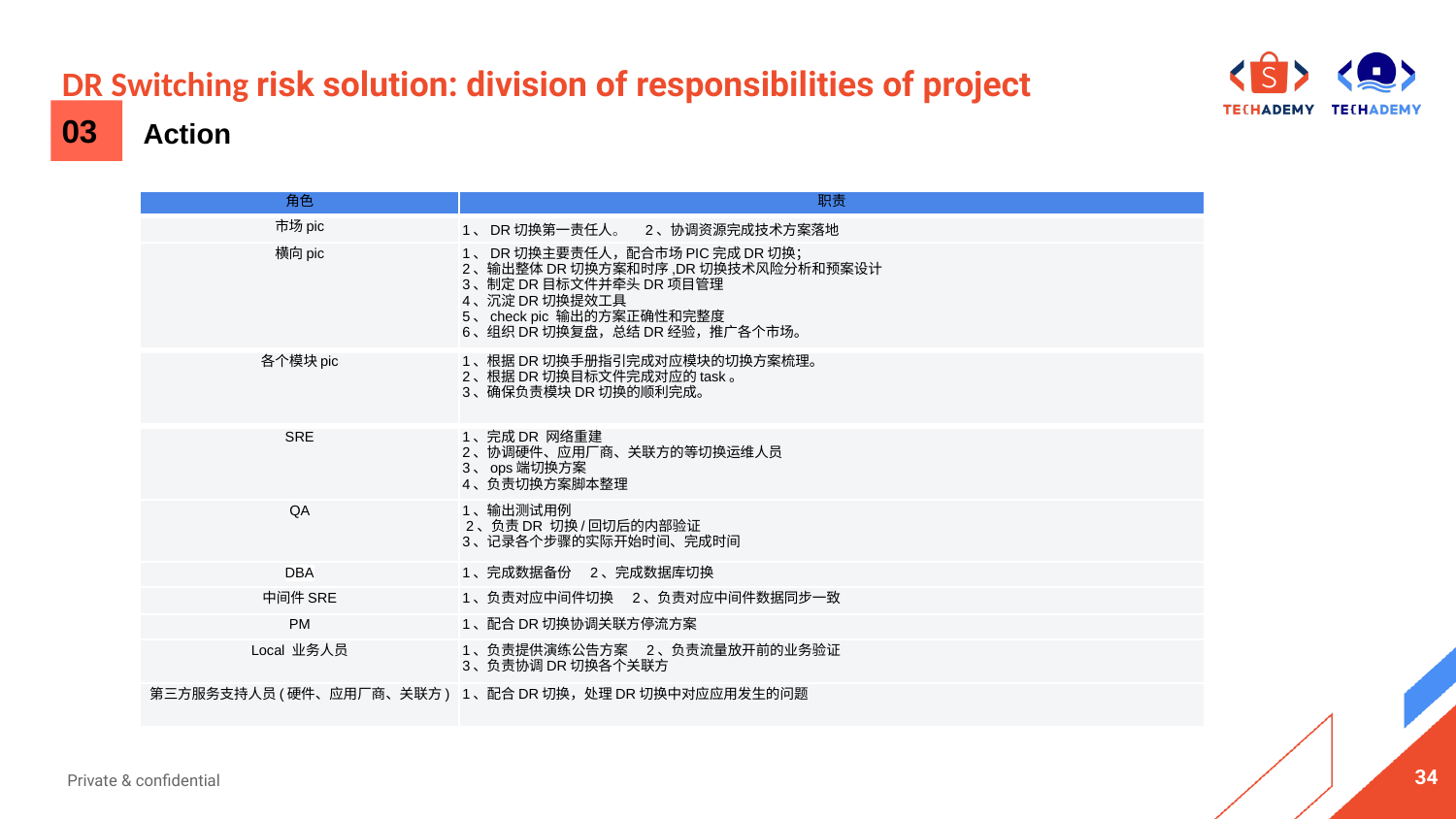

# DR Switching risk solution: division of responsibilities of project
03
Action
| 角色 | 职责 |
| --- | --- |
| 市场pic | 1、DR切换第一责任人。 2、协调资源完成技术方案落地 |
| 横向pic | 1、DR切换主要责任人，配合市场PIC完成DR切换； 2、输出整体DR切换方案和时序,DR切换技术风险分析和预案设计 3、制定DR目标文件并牵头DR项目管理 4、沉淀DR切换提效工具 5、check pic 输出的方案正确性和完整度 6、组织DR切换复盘，总结DR经验，推广各个市场。 |
| 各个模块pic | 1、根据DR切换手册指引完成对应模块的切换方案梳理。 2、根据DR切换目标文件完成对应的task。 3、确保负责模块DR切换的顺利完成。 |
| SRE | 1、完成DR 网络重建 2、协调硬件、应用厂商、关联方的等切换运维人员 3、ops端切换方案 4、负责切换方案脚本整理 |
| QA | 1、输出测试用例 2、负责DR 切换/回切后的内部验证 3、记录各个步骤的实际开始时间、完成时间 |
| DBA | 1、完成数据备份 2、完成数据库切换 |
| 中间件SRE | 1、负责对应中间件切换 2、负责对应中间件数据同步一致 |
| PM | 1、配合DR切换协调关联方停流方案 |
| Local 业务人员 | 1、负责提供演练公告方案 2、负责流量放开前的业务验证 3、负责协调DR切换各个关联方 |
| 第三方服务支持人员(硬件、应用厂商、关联方) | 1、配合DR切换，处理DR切换中对应应用发生的问题 |
34